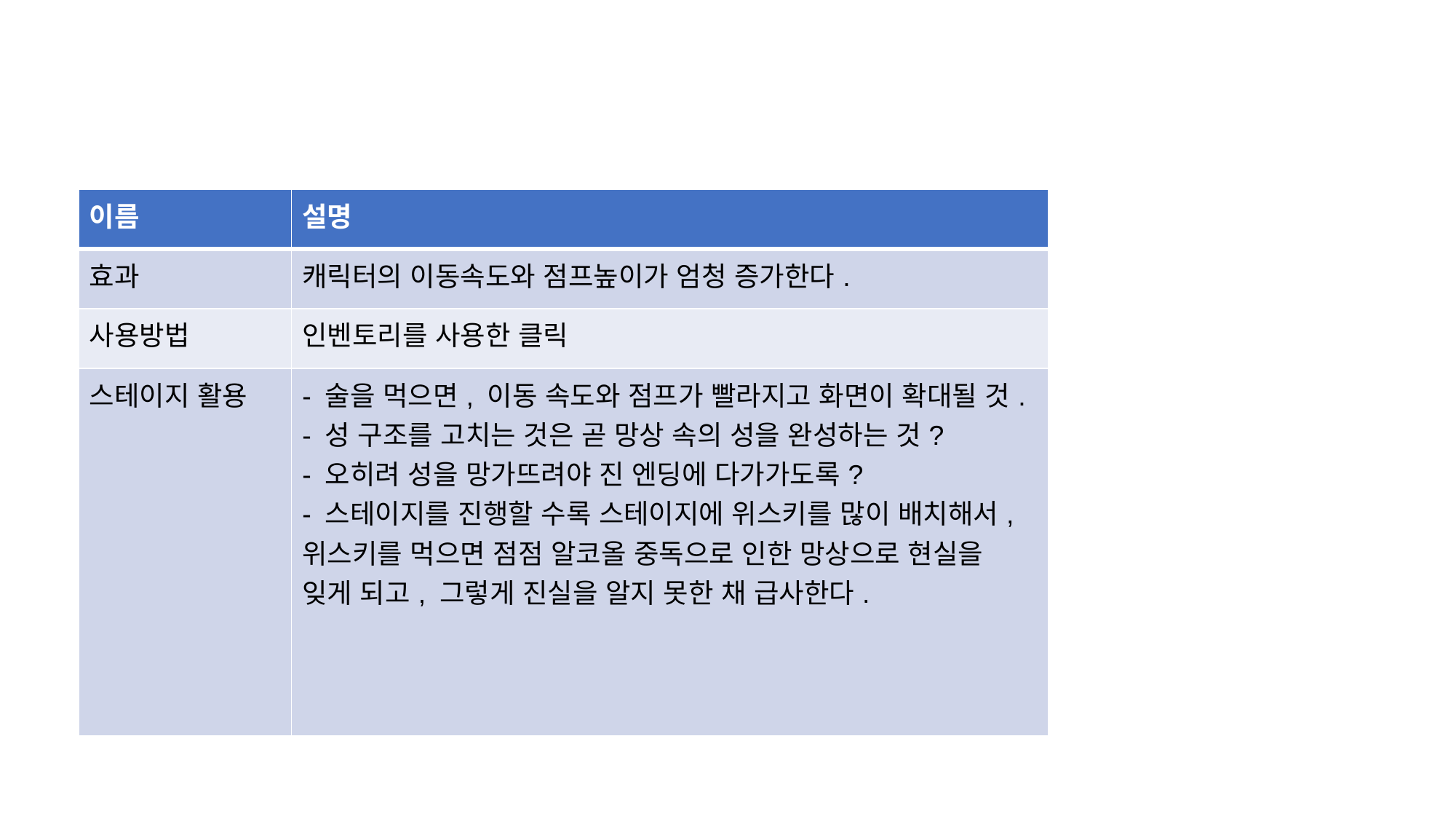

#
| 이름 | 설명 |
| --- | --- |
| 효과 | 캐릭터의 이동속도와 점프높이가 엄청 증가한다. |
| 사용방법 | 인벤토리를 사용한 클릭 |
| 스테이지 활용 | - 술을 먹으면, 이동 속도와 점프가 빨라지고 화면이 확대될 것. - 성 구조를 고치는 것은 곧 망상 속의 성을 완성하는 것? - 오히려 성을 망가뜨려야 진 엔딩에 다가가도록? - 스테이지를 진행할 수록 스테이지에 위스키를 많이 배치해서, 위스키를 먹으면 점점 알코올 중독으로 인한 망상으로 현실을 잊게 되고, 그렇게 진실을 알지 못한 채 급사한다. |